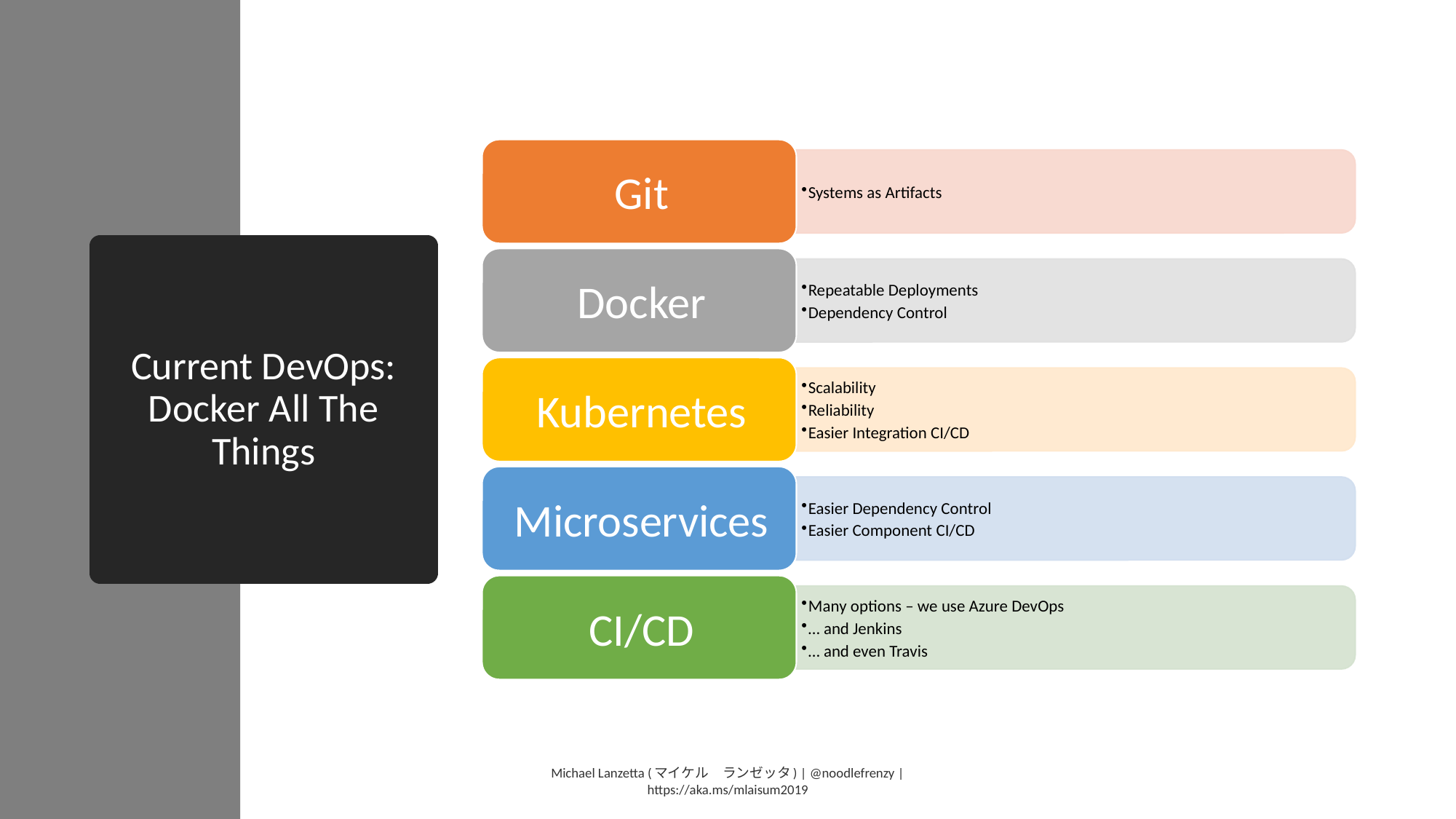

Systems as Artifacts
Git
Repeatable Deployments
Dependency Control
Docker
Scalability
Reliability
Easier Integration CI/CD
Kubernetes
Easier Dependency Control
Easier Component CI/CD
Microservices
Many options – we use Azure DevOps
… and Jenkins
… and even Travis
CI/CD
# Current DevOps: Docker All The Things
Michael Lanzetta (マイケル　ランゼッタ) | @noodlefrenzy | https://aka.ms/mlaisum2019